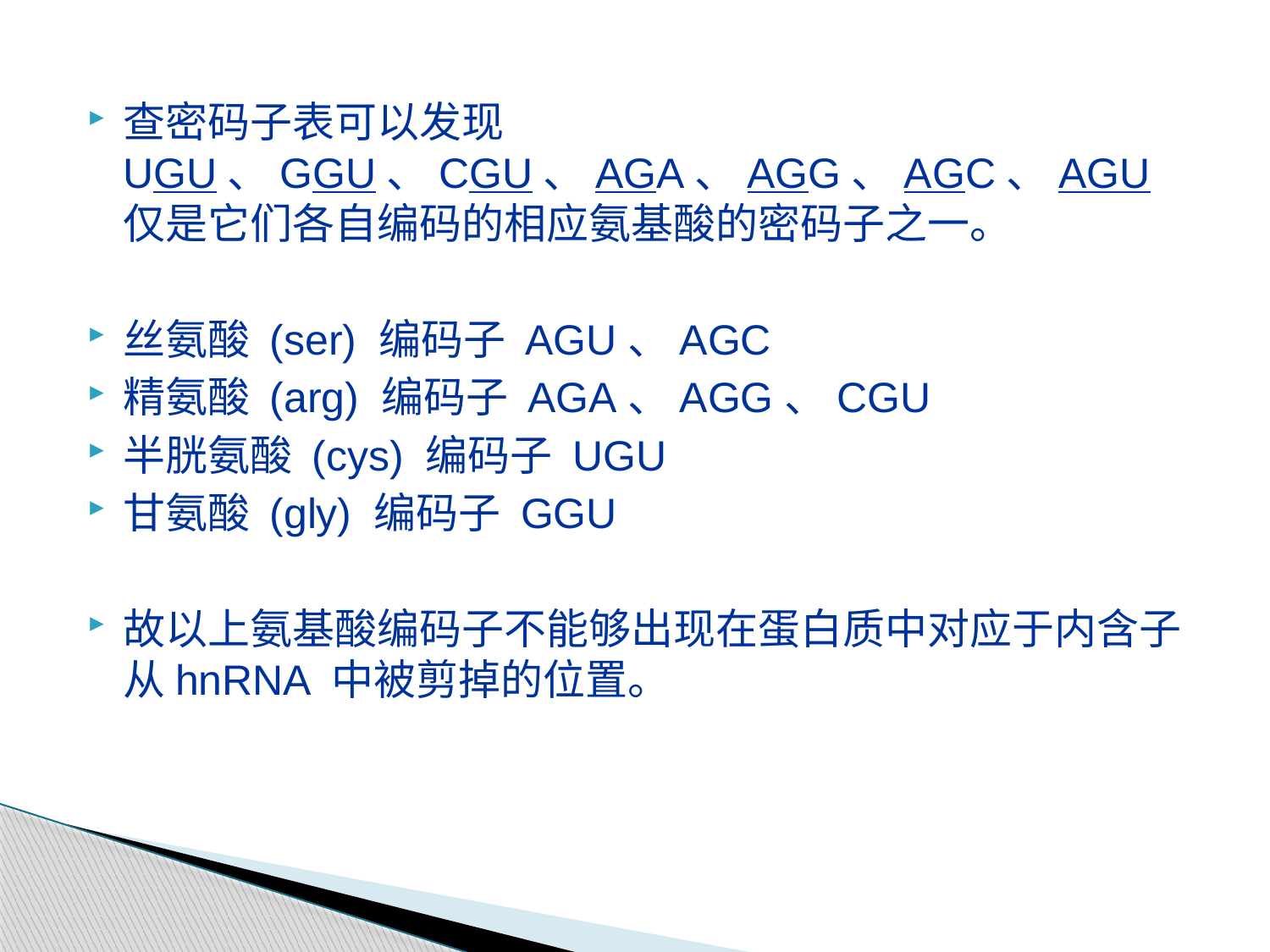

查密码子表可以发现UGU、GGU、CGU、AGA、AGG、AGC、AGU仅是它们各自编码的相应氨基酸的密码子之一。

丝氨酸 (ser) 编码子 AGU、AGC
精氨酸 (arg) 编码子 AGA、AGG、CGU
半胱氨酸 (cys) 编码子 UGU
甘氨酸 (gly) 编码子 GGU

故以上氨基酸编码子不能够出现在蛋白质中对应于内含子从hnRNA 中被剪掉的位置。